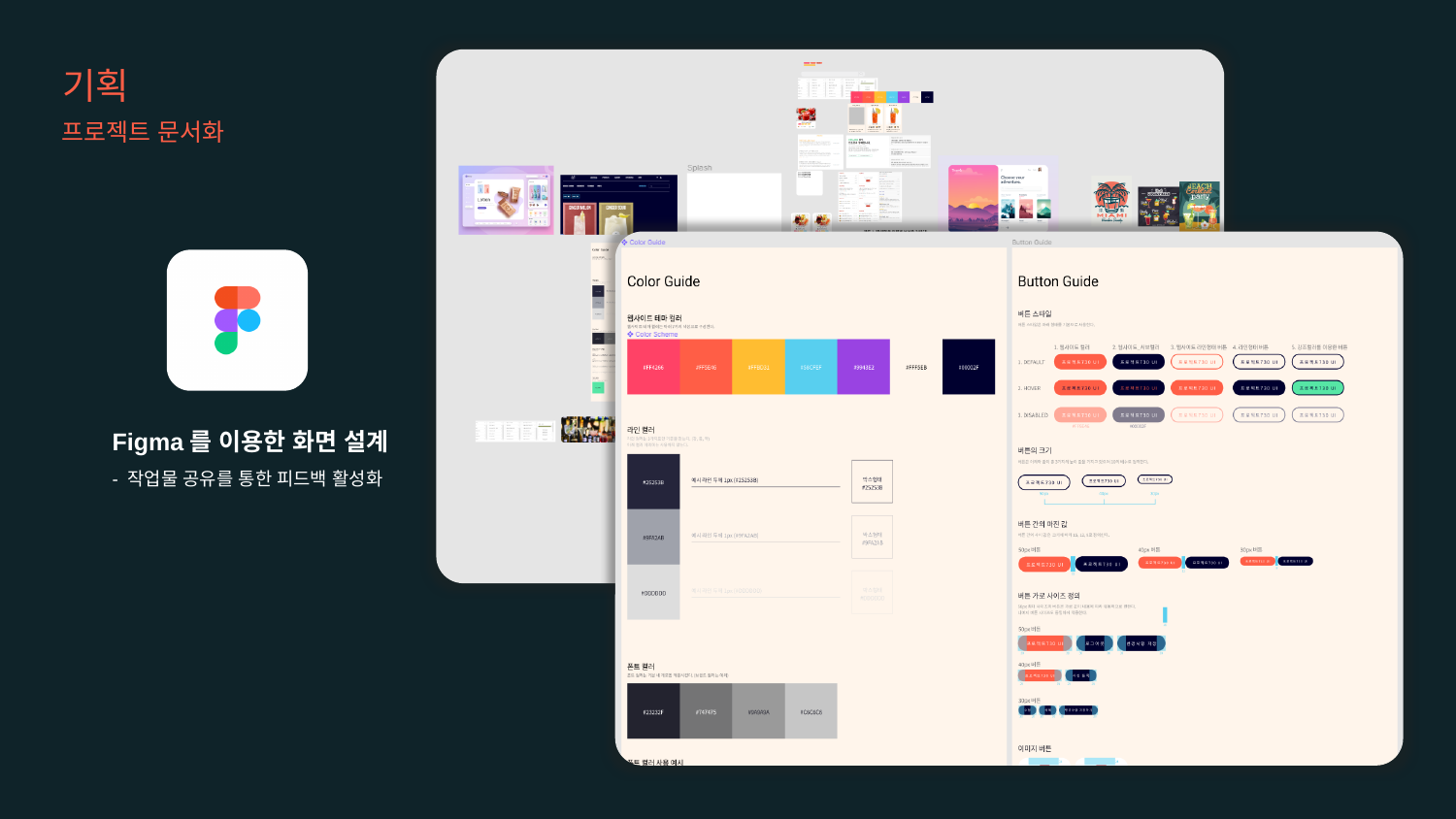

기획
프로젝트 문서화

Figma를 이용한 화면 설계
- 작업물 공유를 통한 피드백 활성화